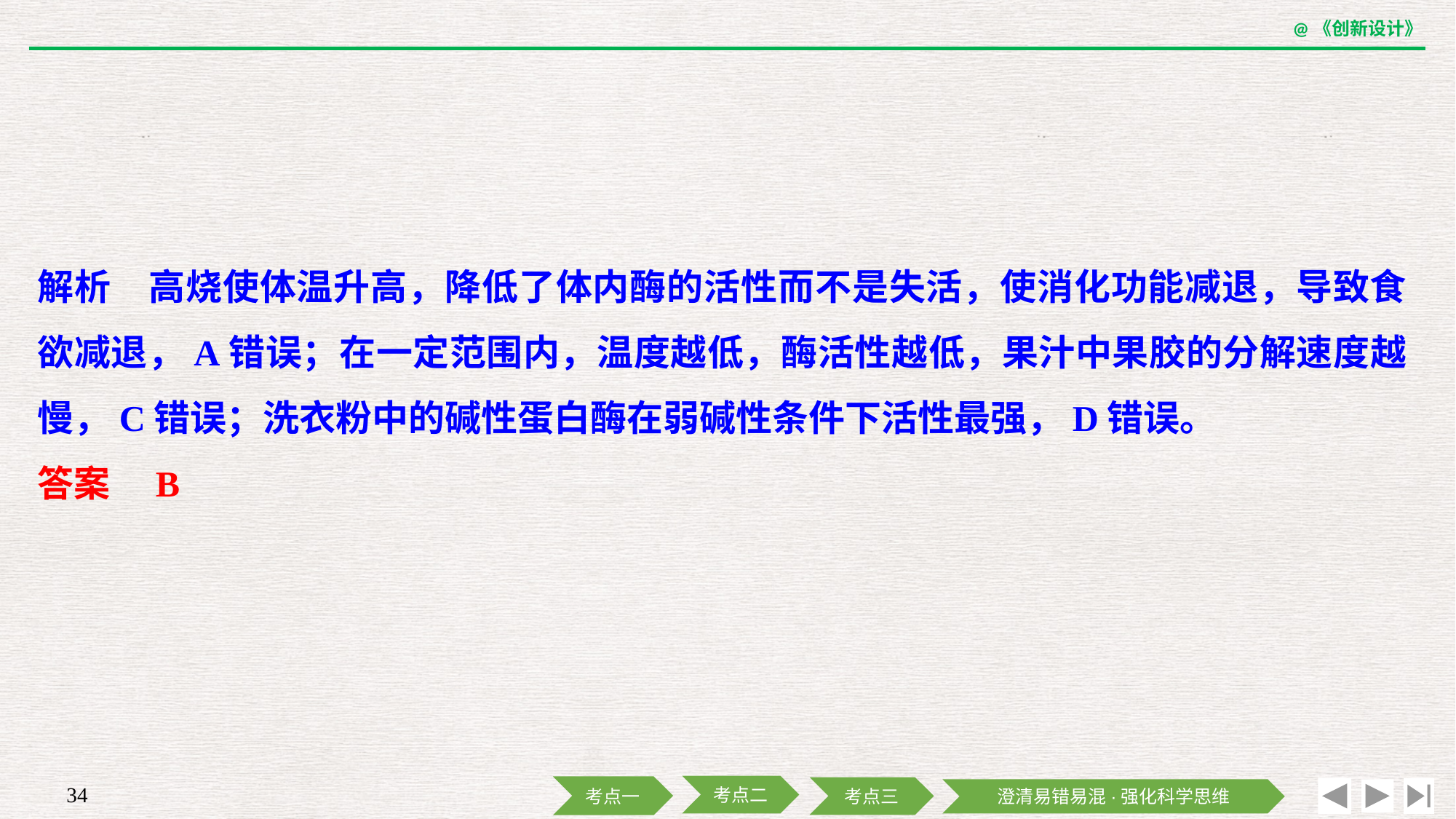

解析　高烧使体温升高，降低了体内酶的活性而不是失活，使消化功能减退，导致食欲减退，A错误；在一定范围内，温度越低，酶活性越低，果汁中果胶的分解速度越慢，C错误；洗衣粉中的碱性蛋白酶在弱碱性条件下活性最强，D错误。
答案　B